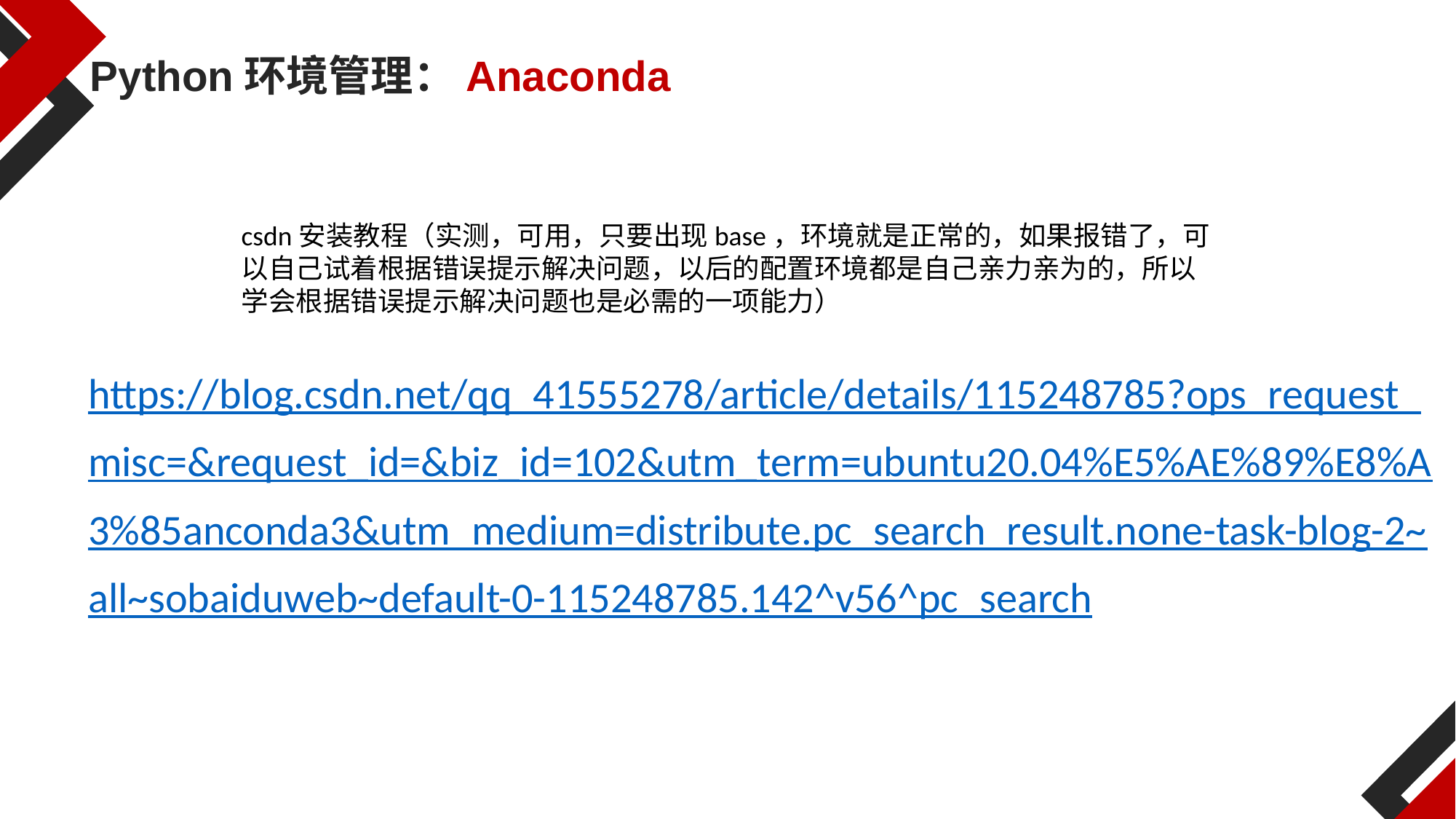

Python环境管理：Anaconda
csdn安装教程（实测，可用，只要出现base，环境就是正常的，如果报错了，可以自己试着根据错误提示解决问题，以后的配置环境都是自己亲力亲为的，所以学会根据错误提示解决问题也是必需的一项能力）

https://blog.csdn.net/qq_41555278/article/details/115248785?ops_request_misc=&request_id=&biz_id=102&utm_term=ubuntu20.04%E5%AE%89%E8%A3%85anconda3&utm_medium=distribute.pc_search_result.none-task-blog-2~all~sobaiduweb~default-0-115248785.142^v56^pc_search